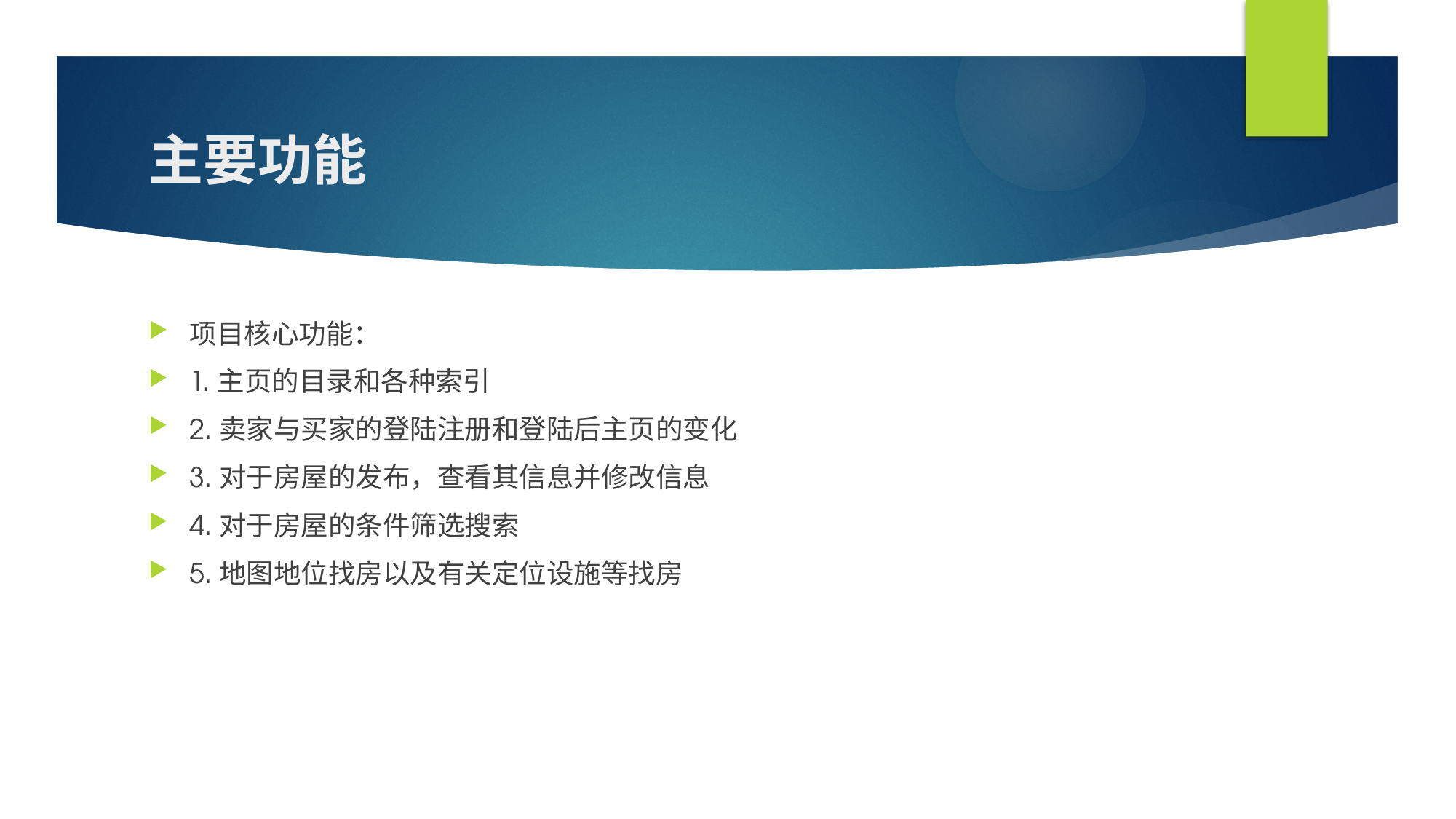

# 主要功能
项目核心功能：
1.主页的目录和各种索引
2.卖家与买家的登陆注册和登陆后主页的变化
3.对于房屋的发布，查看其信息并修改信息
4.对于房屋的条件筛选搜索
5.地图地位找房以及有关定位设施等找房